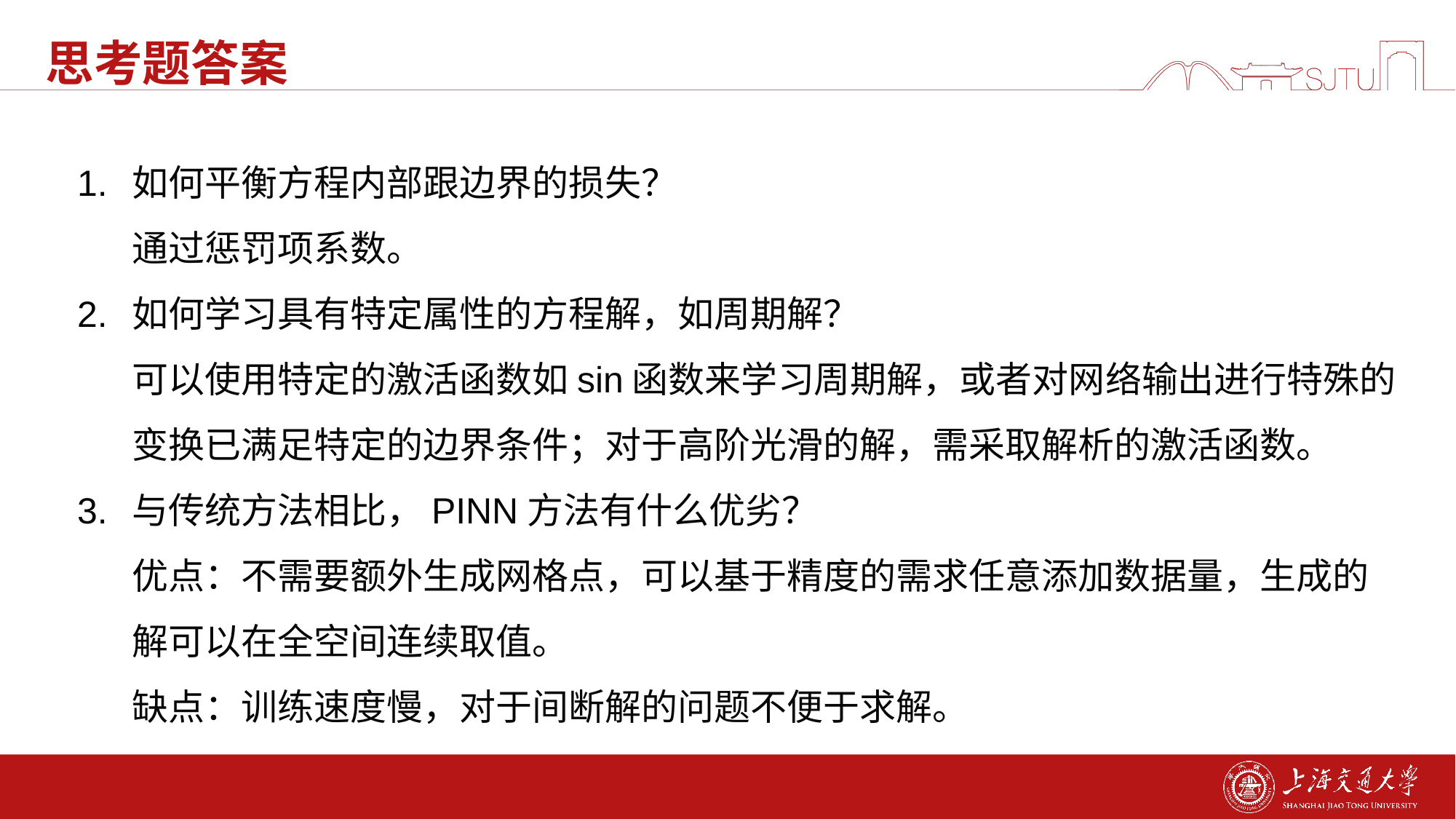

# 思考题答案
如何平衡方程内部跟边界的损失？
通过惩罚项系数。
如何学习具有特定属性的方程解，如周期解？
可以使用特定的激活函数如sin函数来学习周期解，或者对网络输出进行特殊的变换已满足特定的边界条件；对于高阶光滑的解，需采取解析的激活函数。
与传统方法相比，PINN方法有什么优劣？
优点：不需要额外生成网格点，可以基于精度的需求任意添加数据量，生成的解可以在全空间连续取值。
缺点：训练速度慢，对于间断解的问题不便于求解。